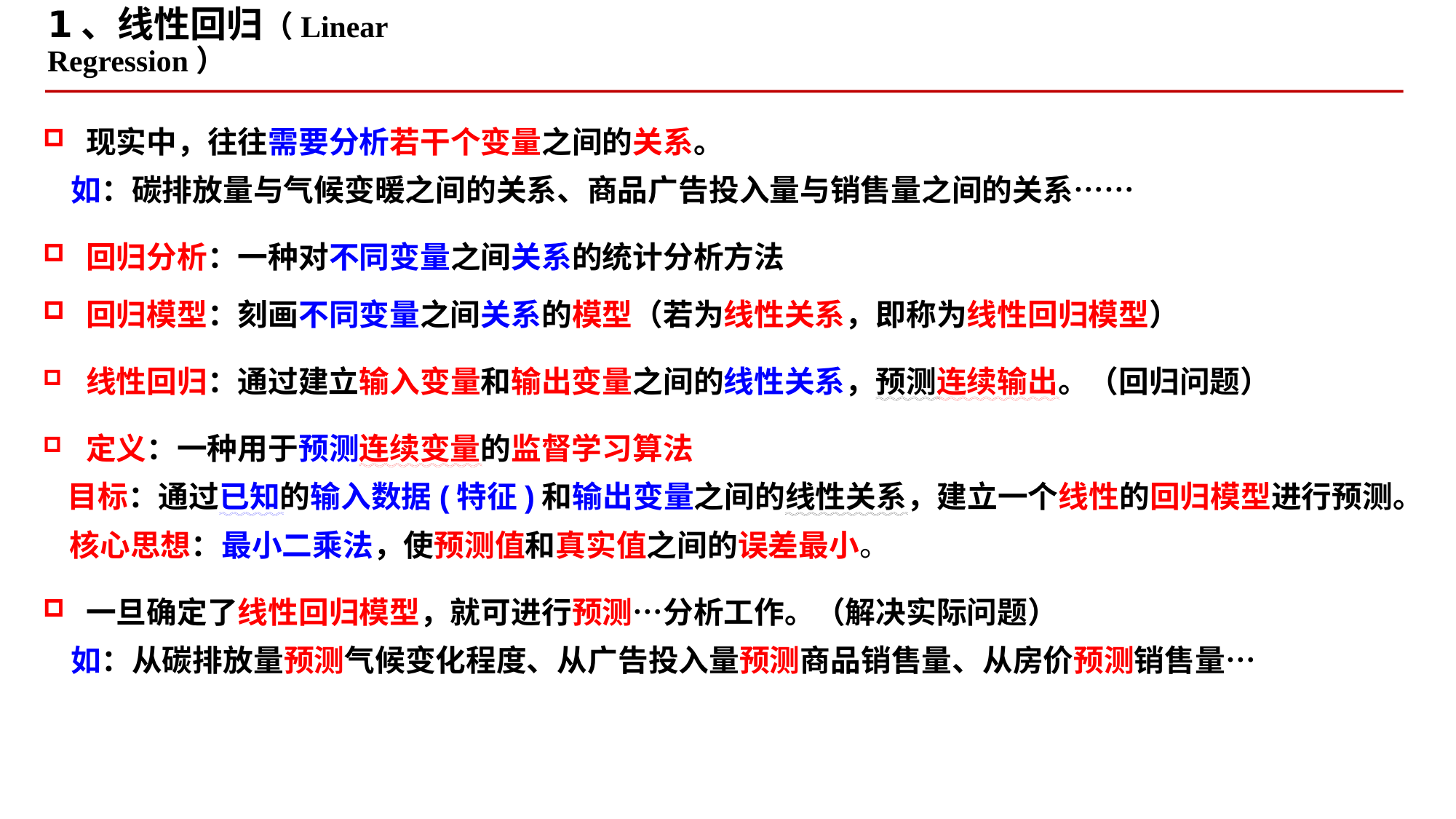

# 1、线性回归（Linear Regression）
现实中，往往需要分析若干个变量之间的关系。
   如：碳排放量与气候变暖之间的关系、商品广告投入量与销售量之间的关系……
回归分析：一种对不同变量之间关系的统计分析方法
回归模型：刻画不同变量之间关系的模型（若为线性关系，即称为线性回归模型）
线性回归：通过建立输入变量和输出变量之间的线性关系，预测连续输出。（回归问题）
定义：一种用于预测连续变量的监督学习算法
   目标：通过已知的输入数据(特征)和输出变量之间的线性关系，建立一个线性的回归模型进行预测。
   核心思想：最小二乘法，使预测值和真实值之间的误差最小。
一旦确定了线性回归模型，就可进行预测…分析工作。（解决实际问题）
   如：从碳排放量预测气候变化程度、从广告投入量预测商品销售量、从房价预测销售量…